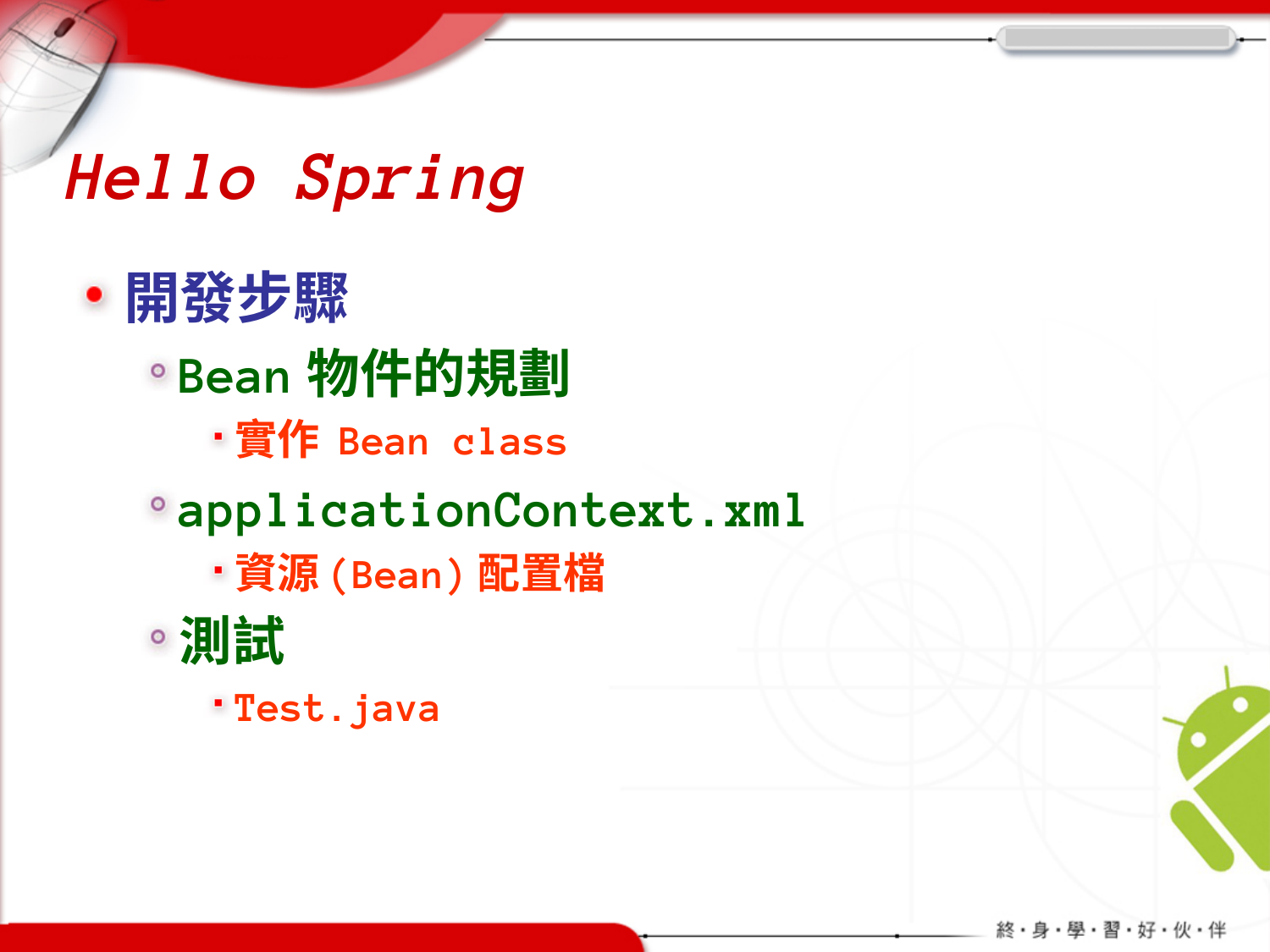

# Hello Spring
開發步驟
Bean物件的規劃
實作 Bean class
applicationContext.xml
資源(Bean)配置檔
測試
Test.java